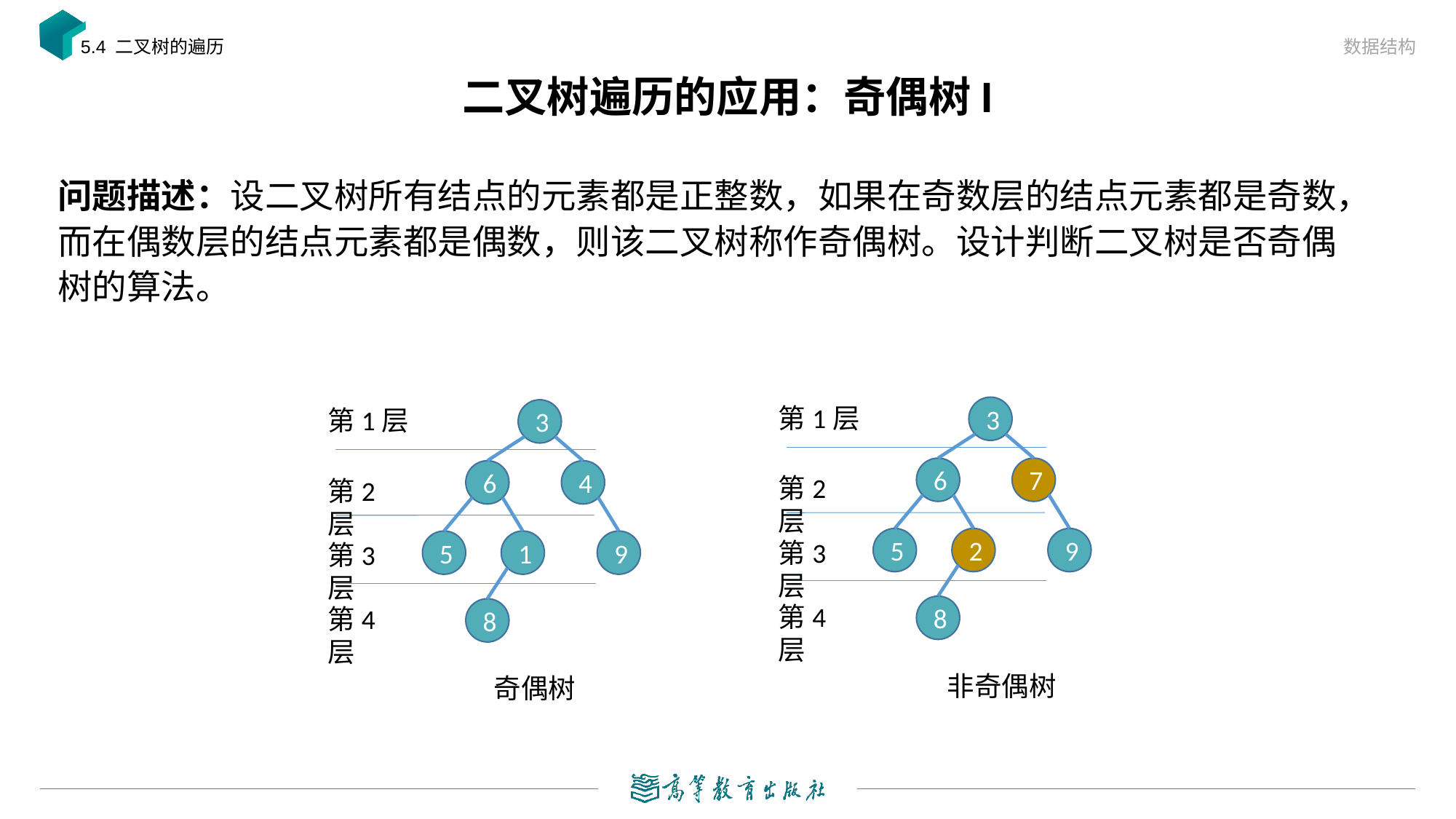

数据结构
5.4 二叉树的遍历
# 二叉树遍历的应用：奇偶树I
问题描述：设二叉树所有结点的元素都是正整数，如果在奇数层的结点元素都是奇数，而在偶数层的结点元素都是偶数，则该二叉树称作奇偶树。设计判断二叉树是否奇偶树的算法。
第1层
3
第1层
3
6
7
6
4
第2层
第2层
5
2
9
第3层
5
1
9
第3层
第4层
8
第4层
8
非奇偶树
奇偶树